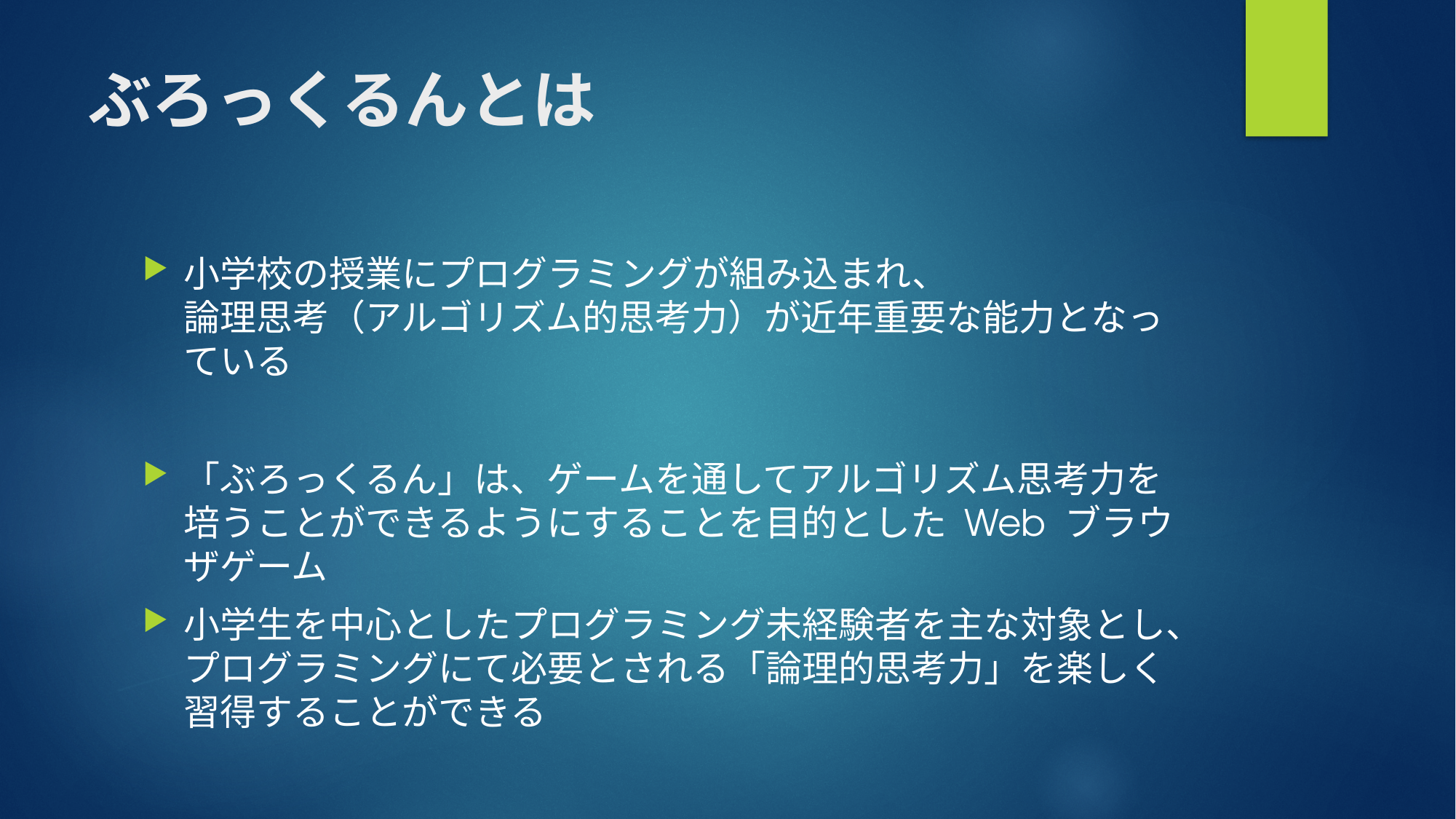

# ぶろっくるんとは
小学校の授業にプログラミングが組み込まれ、
論理思考（アルゴリズム的思考力）が近年重要な能力となっている

「ぶろっくるん」は、ゲームを通してアルゴリズム思考力を培うことができるようにすることを目的とした Web ブラウザゲーム
小学生を中心としたプログラミング未経験者を主な対象とし、プログラミングにて必要とされる「論理的思考力」を楽しく習得することができる